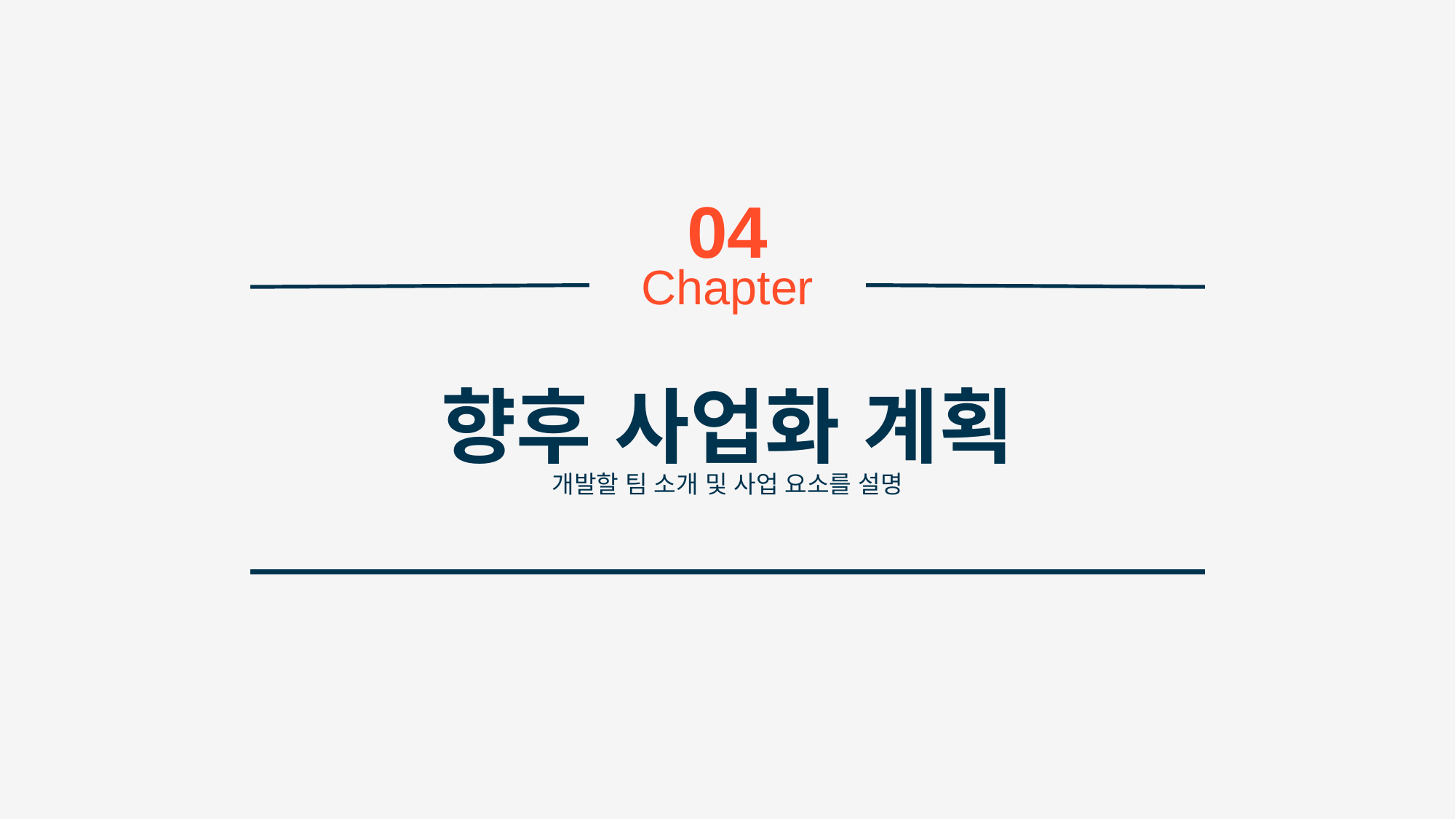

04
Chapter
향후 사업화 계획
개발할 팀 소개 및 사업 요소를 설명